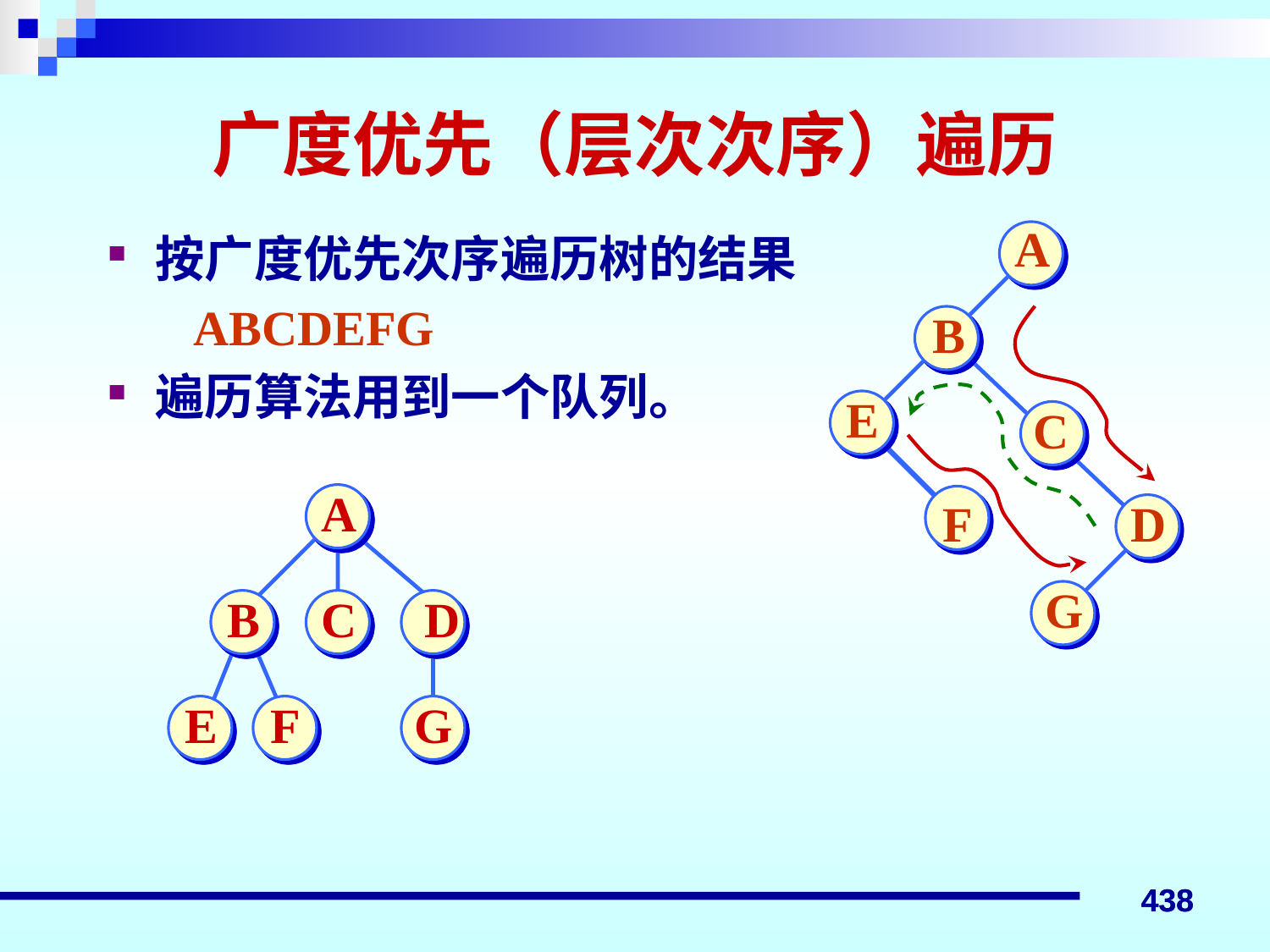

# 广度优先（层次次序）遍历
A

B

E

C

F
D

G

按广度优先次序遍历树的结果
       ABCDEFG
遍历算法用到一个队列。

A

B
C
D

E
F
G

438
438